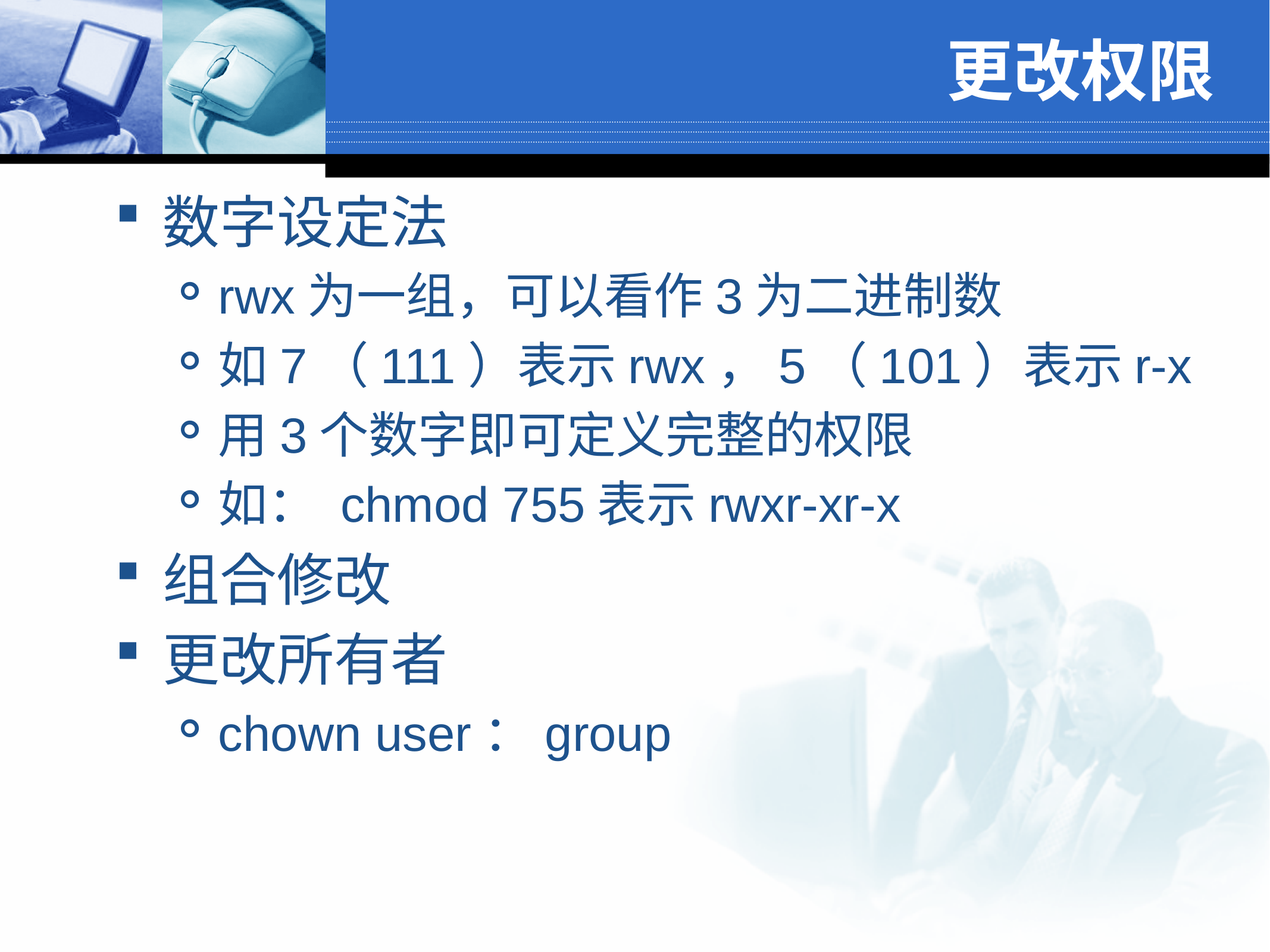

# 更改权限
数字设定法
rwx为一组，可以看作3为二进制数
如7（111）表示rwx，5（101）表示r-x
用3个数字即可定义完整的权限
如： chmod 755表示rwxr-xr-x
组合修改
更改所有者
chown user：group